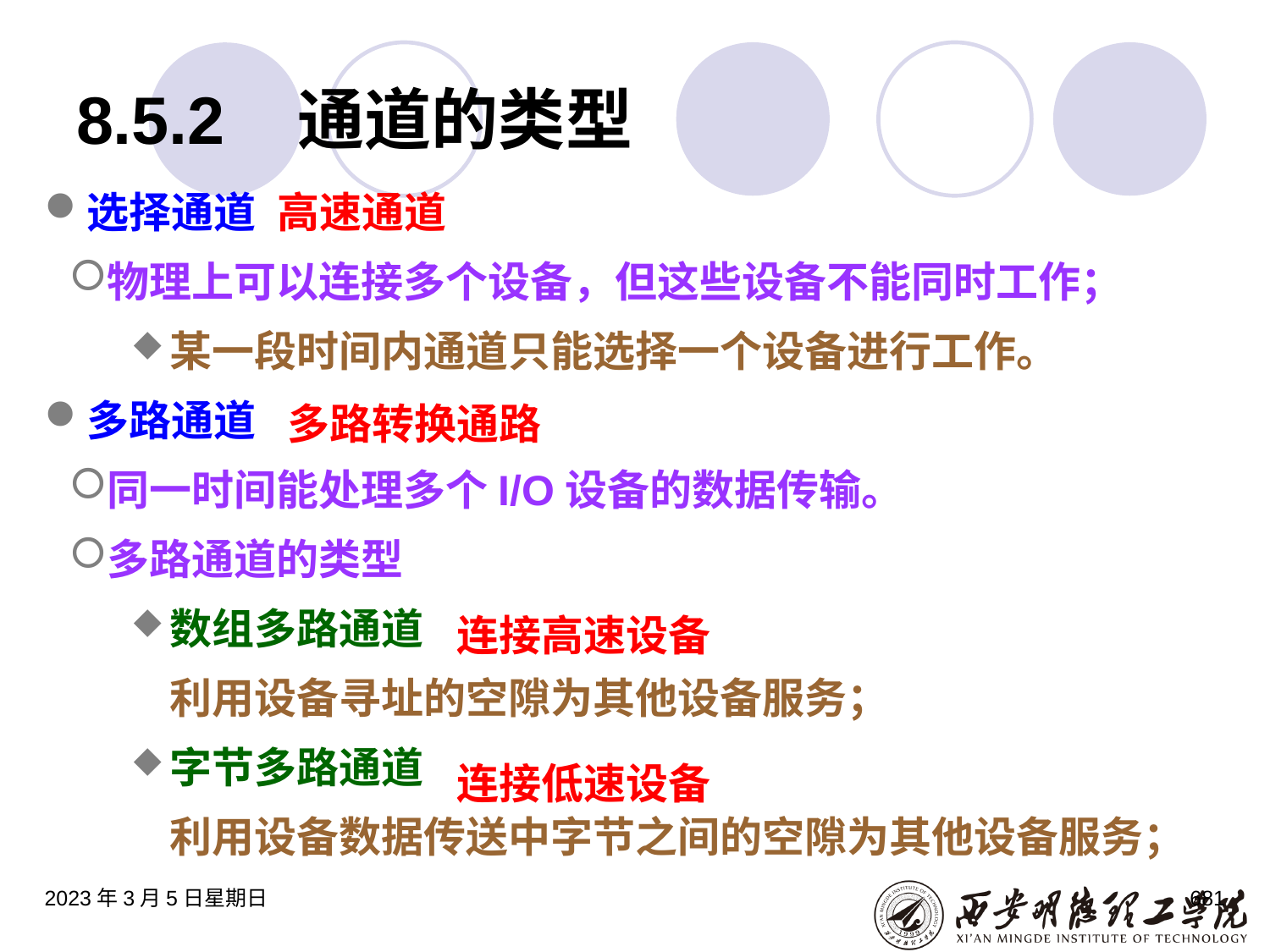

# 8.5.2   通道的类型
选择通道
物理上可以连接多个设备，但这些设备不能同时工作；
某一段时间内通道只能选择一个设备进行工作。
多路通道
同一时间能处理多个I/O设备的数据传输。
多路通道的类型
数组多路通道
   利用设备寻址的空隙为其他设备服务；
字节多路通道
   利用设备数据传送中字节之间的空隙为其他设备服务；
高速通道
多路转换通路
连接高速设备
连接低速设备
2023年3月5日星期日
681